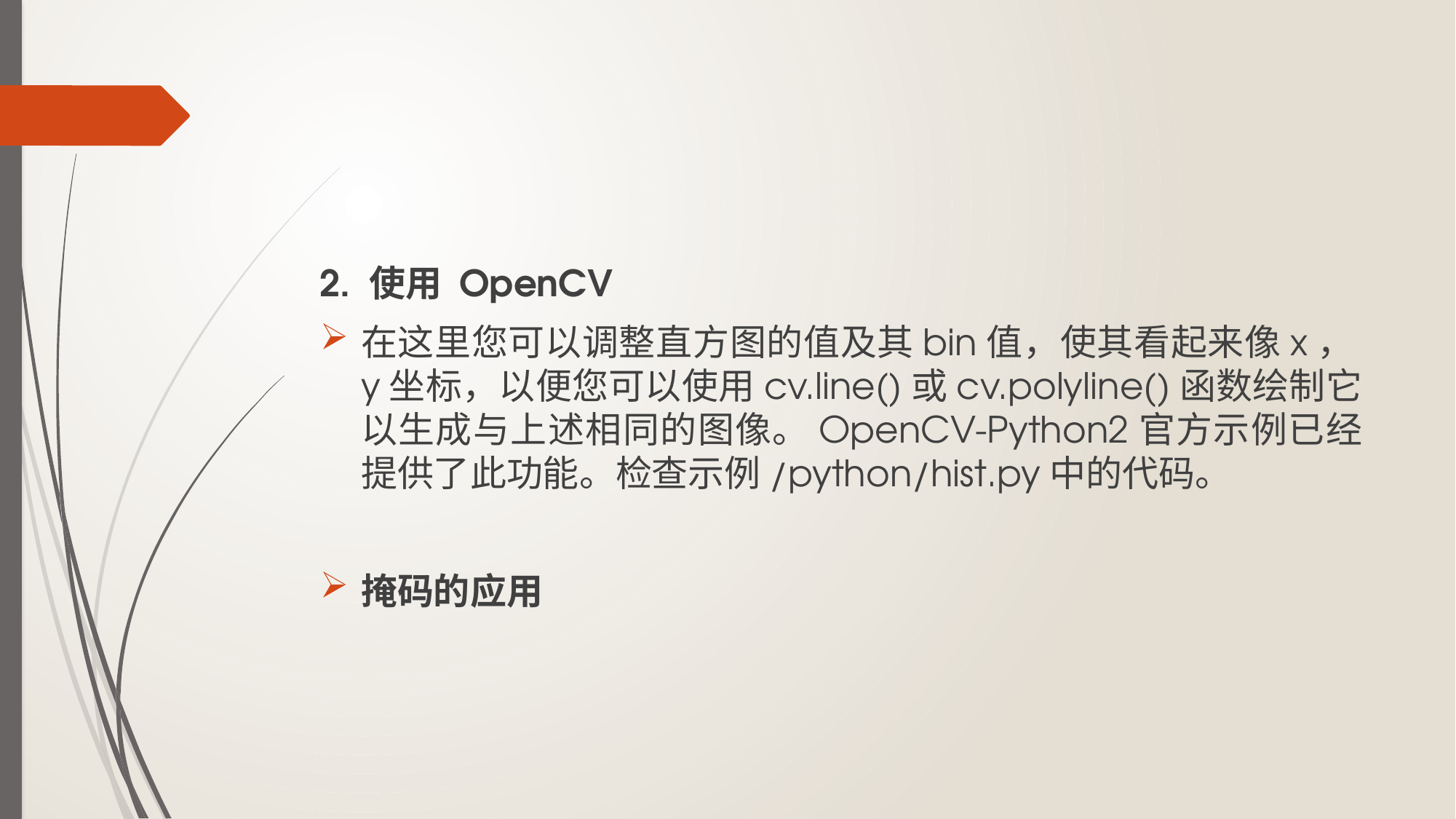

#
2. 使用 OpenCV
在这里您可以调整直方图的值及其bin值，使其看起来像x，y坐标，以便您可以使用cv.line()或cv.polyline()函数绘制它以生成与上述相同的图像。OpenCV-Python2官方示例已经提供了此功能。检查示例/python/hist.py中的代码。

掩码的应用